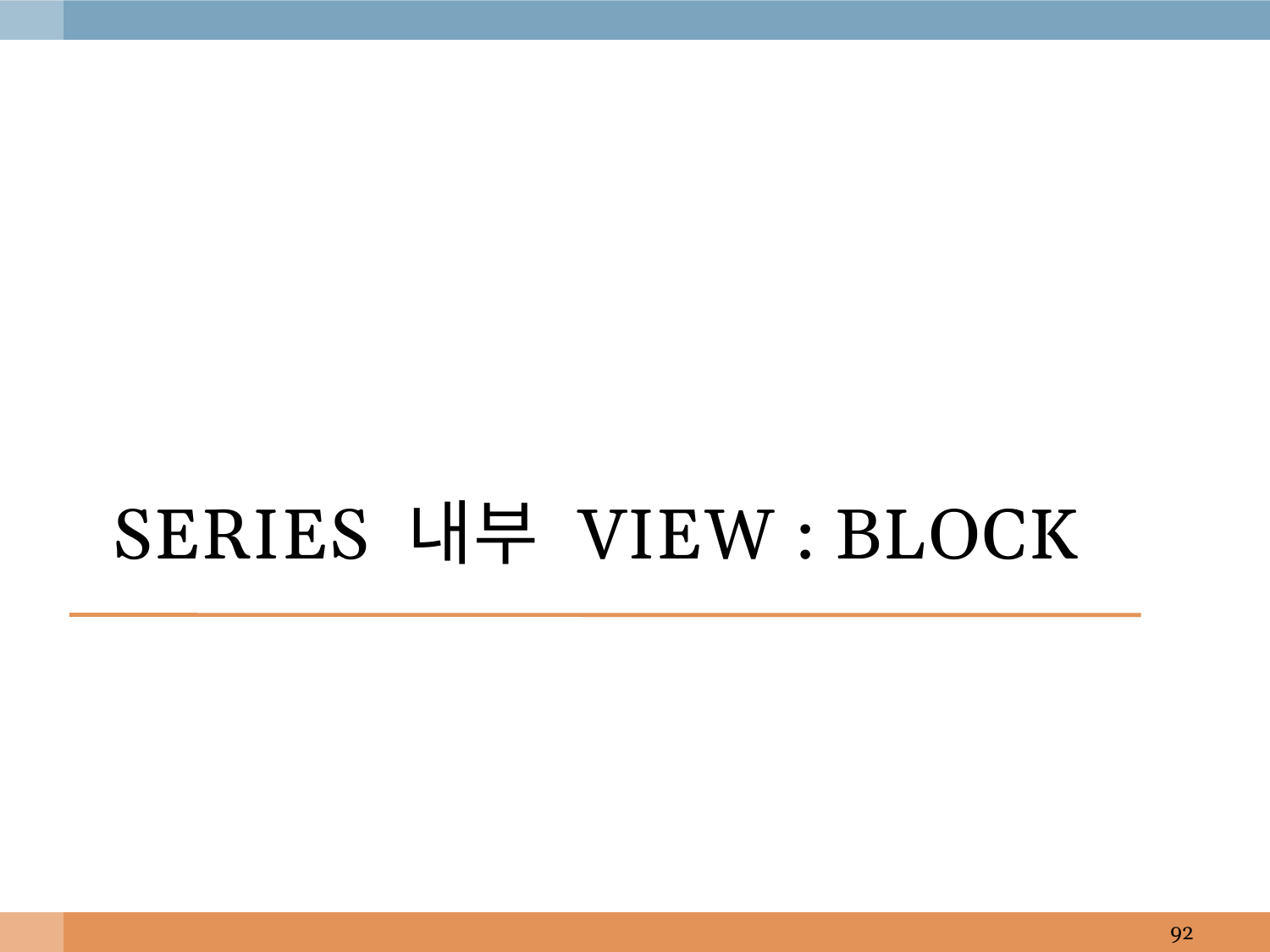

# Series 내부 view : block

92